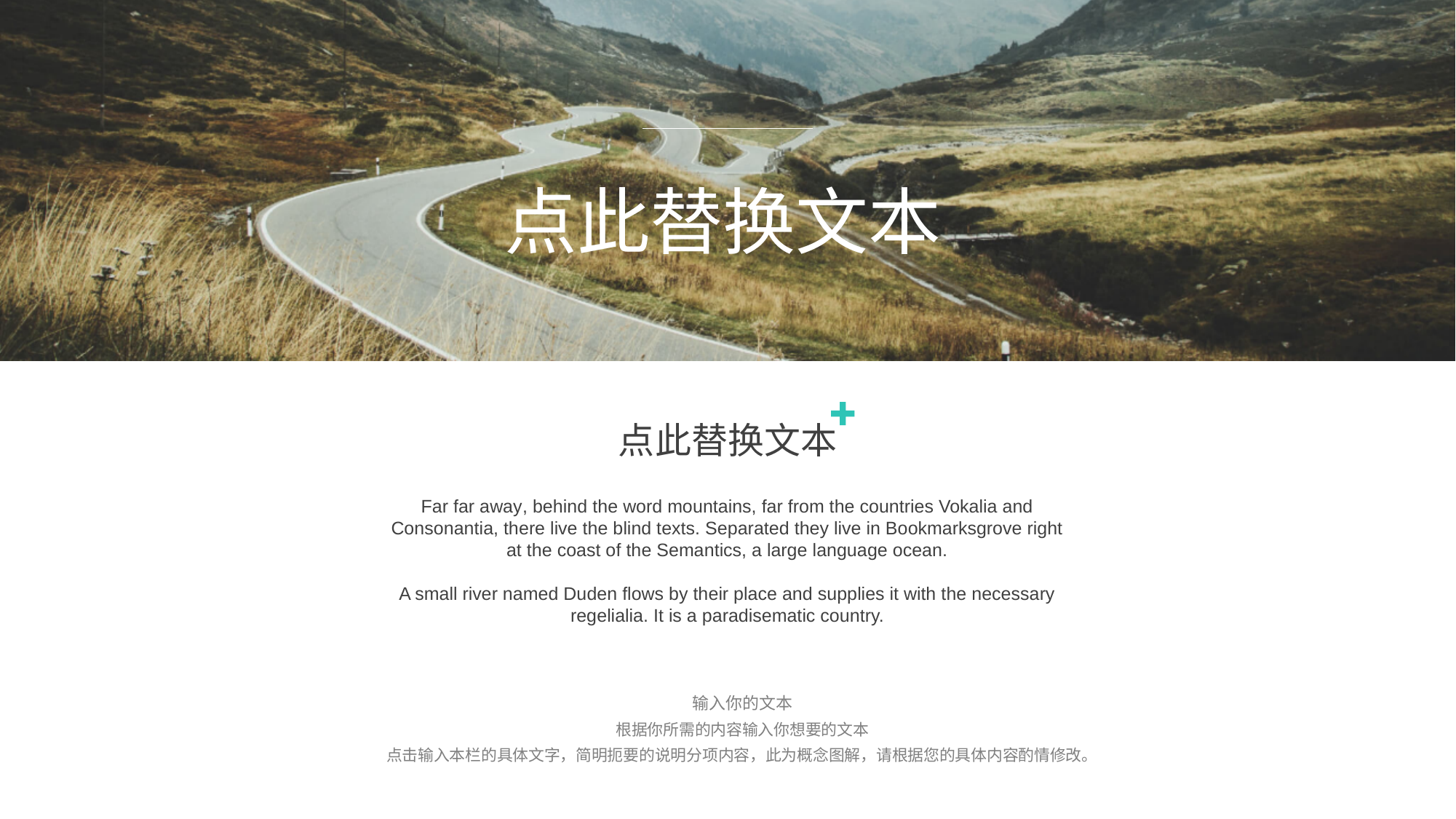

点此替换文本

点此替换文本
Far far away, behind the word mountains, far from the countries Vokalia and Consonantia, there live the blind texts. Separated they live in Bookmarksgrove right at the coast of the Semantics, a large language ocean.

A small river named Duden flows by their place and supplies it with the necessary regelialia. It is a paradisematic country.
输入你的文本
根据你所需的内容输入你想要的文本
点击输入本栏的具体文字，简明扼要的说明分项内容，此为概念图解，请根据您的具体内容酌情修改。